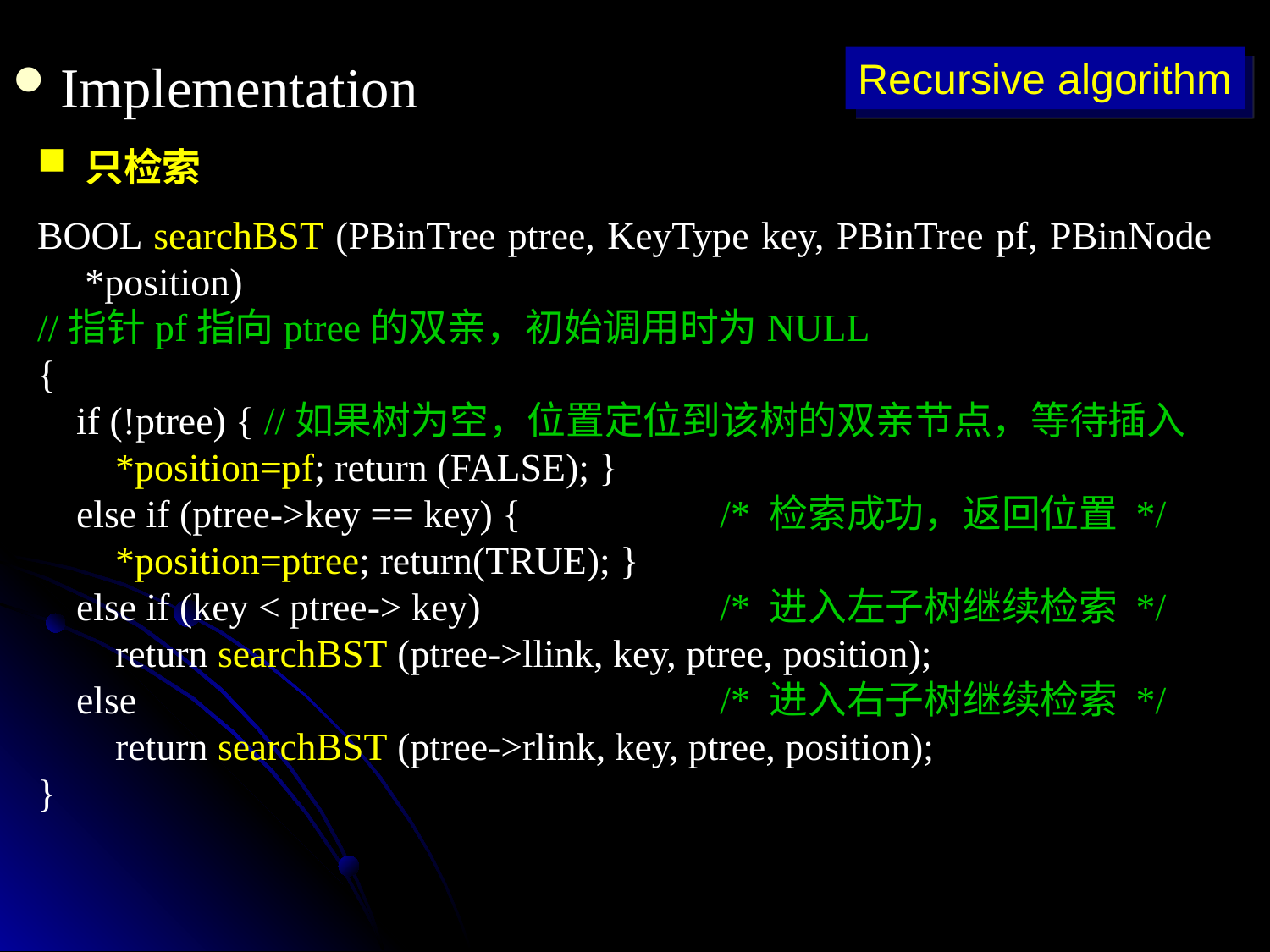

Implementation
Recursive algorithm
只检索
BOOL searchBST (PBinTree ptree, KeyType key, PBinTree pf, PBinNode *position)
//指针pf指向ptree的双亲，初始调用时为NULL
{
    if (!ptree) { //如果树为空，位置定位到该树的双亲节点，等待插入
        *position=pf; return (FALSE); }
    else if (ptree->key == key) {		/* 检索成功，返回位置 */
        *position=ptree; return(TRUE); }
    else if (key < ptree-> key)		/* 进入左子树继续检索 */
        return searchBST (ptree->llink, key, ptree, position);
    else					/* 进入右子树继续检索 */
        return searchBST (ptree->rlink, key, ptree, position);
}